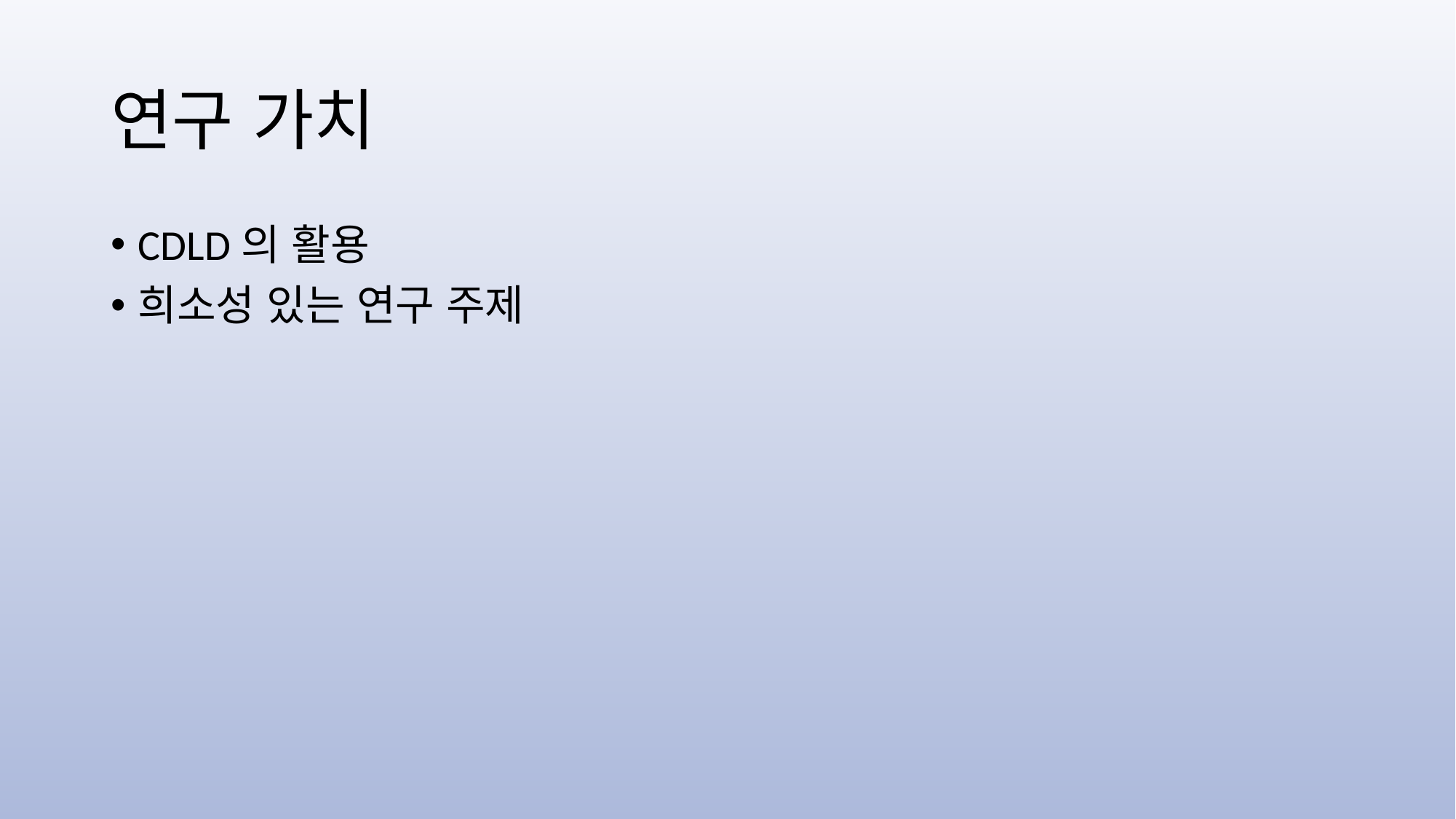

# 연구 가치
CDLD의 활용
희소성 있는 연구 주제